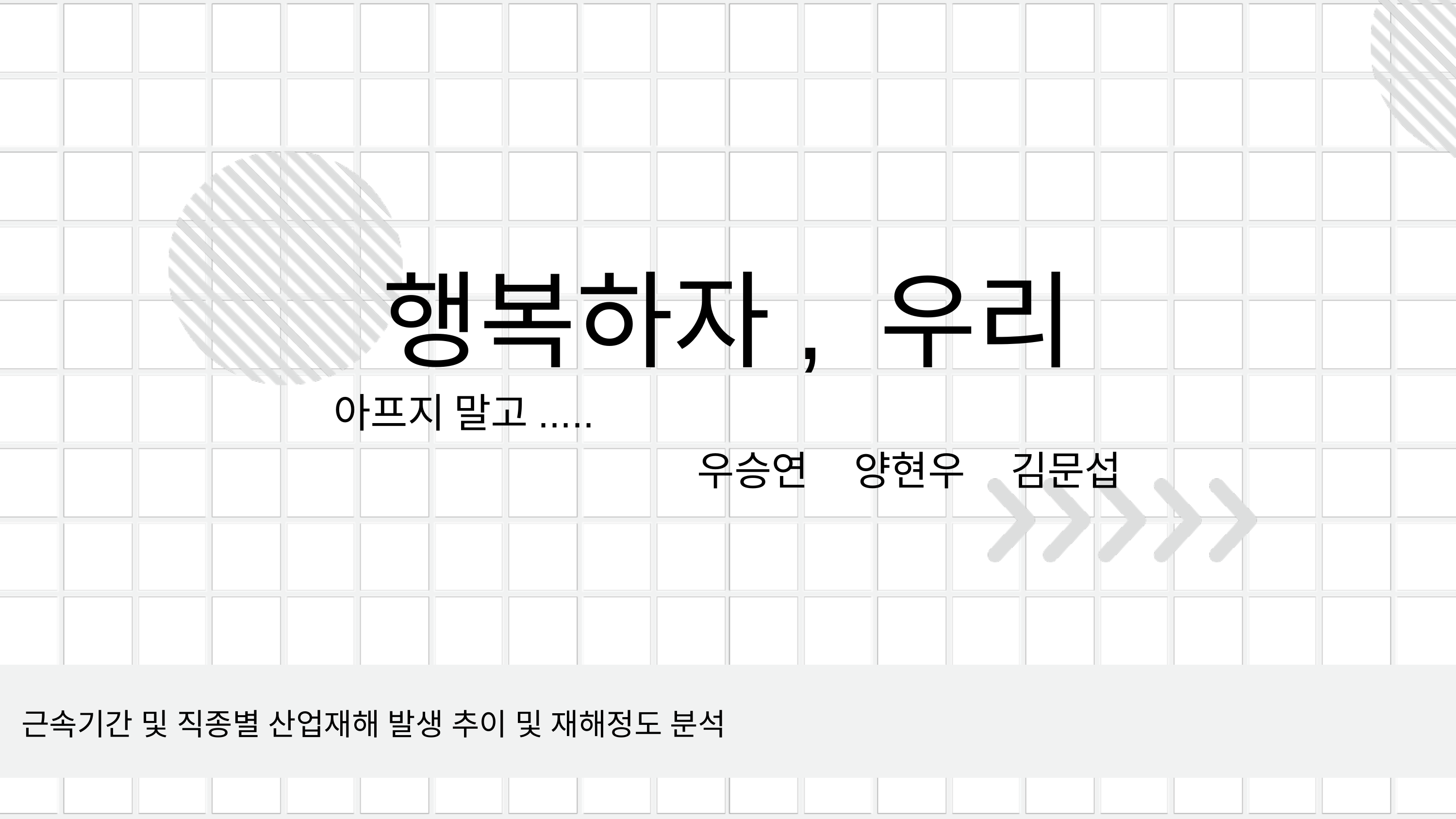

행복하자, 우리
아프지 말고.....
우승연     양현우     김문섭

근속기간 및 직종별 산업재해 발생 추이 및 재해정도 분석